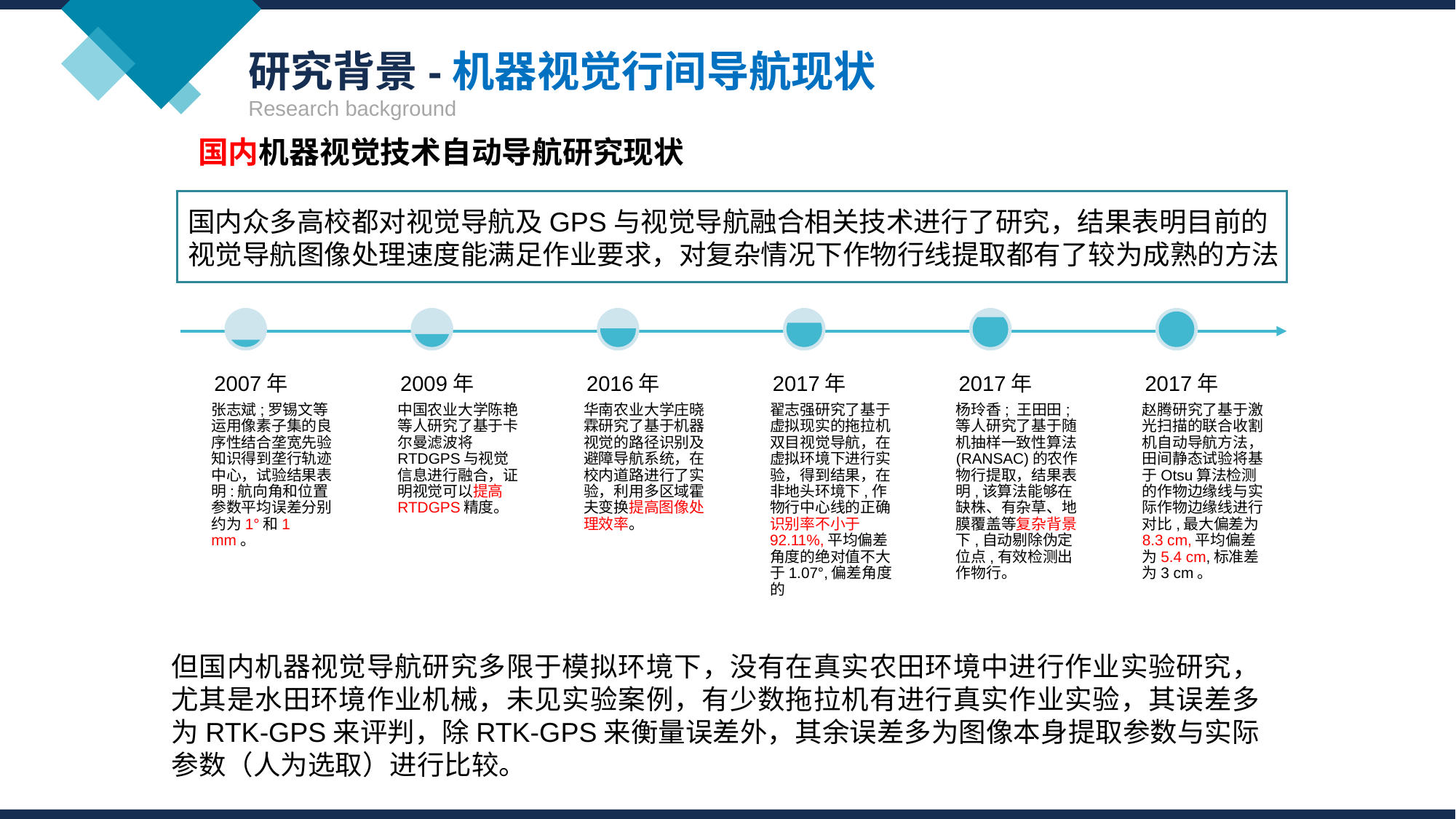

研究背景-机器视觉行间导航现状
Research background
国内机器视觉技术自动导航研究现状

国内众多高校都对视觉导航及GPS与视觉导航融合相关技术进行了研究，结果表明目前的视觉导航图像处理速度能满足作业要求，对复杂情况下作物行线提取都有了较为成熟的方法

2007年
2009年
2016年
2017年
2017年
2017年
张志斌;罗锡文等运用像素子集的良序性结合垄宽先验知识得到垄行轨迹中心，试验结果表明:航向角和位置参数平均误差分别约为1°和1 mm。
中国农业大学陈艳等人研究了基于卡尔曼滤波将RTDGPS与视觉信息进行融合，证明视觉可以提高RTDGPS精度。
华南农业大学庄晓霖研究了基于机器视觉的路径识别及避障导航系统，在校内道路进行了实验，利用多区域霍夫变换提高图像处理效率。
翟志强研究了基于虚拟现实的拖拉机双目视觉导航，在虚拟环境下进行实验，得到结果，在非地头环境下,作物行中心线的正确识别率不小于92.11%,平均偏差角度的绝对值不大于1.07°,偏差角度的
杨玲香; 王田田;等人研究了基于随机抽样一致性算法(RANSAC)的农作物行提取，结果表明,该算法能够在缺株、有杂草、地膜覆盖等复杂背景下,自动剔除伪定位点,有效检测出作物行。
赵腾研究了基于激光扫描的联合收割机自动导航方法，田间静态试验将基于Otsu算法检测的作物边缘线与实际作物边缘线进行对比,最大偏差为8.3 cm,平均偏差为5.4 cm,标准差为3 cm。
但国内机器视觉导航研究多限于模拟环境下，没有在真实农田环境中进行作业实验研究，尤其是水田环境作业机械，未见实验案例，有少数拖拉机有进行真实作业实验，其误差多为RTK-GPS来评判，除RTK-GPS来衡量误差外，其余误差多为图像本身提取参数与实际参数（人为选取）进行比较。